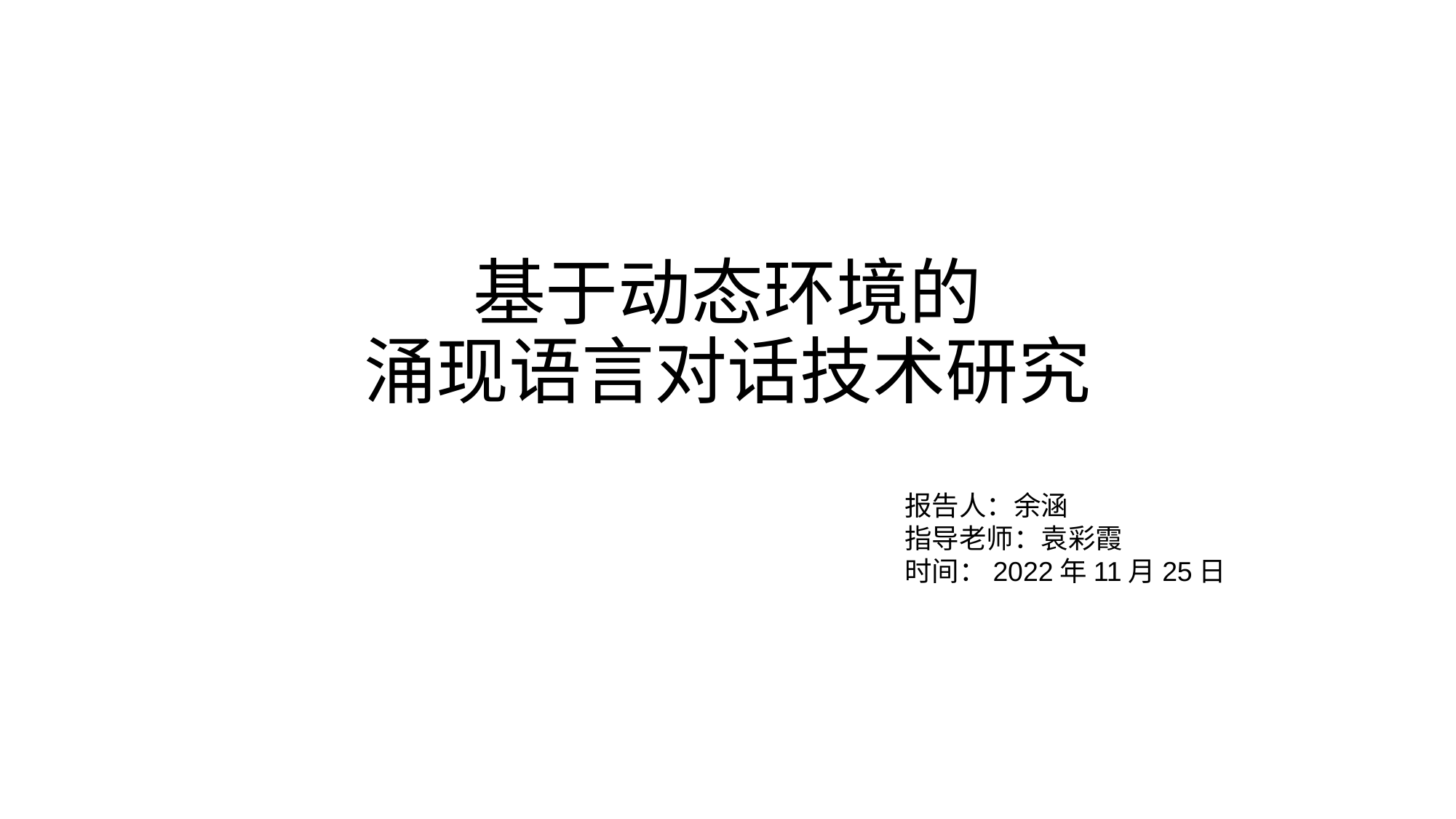

# 基于动态环境的 涌现语言对话技术研究
报告人：余涵
指导老师：袁彩霞
时间：2022年11月25日